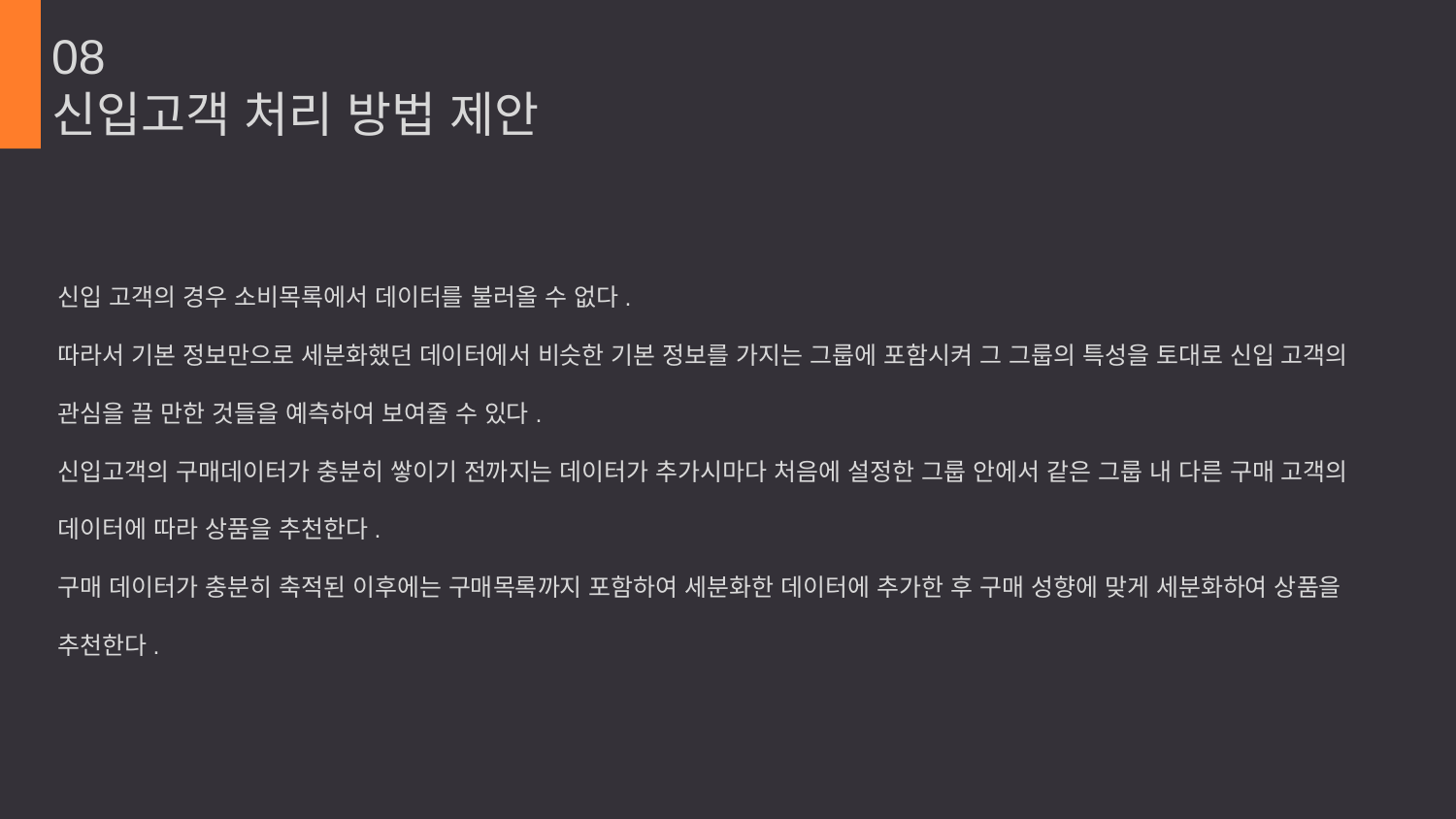

08
신입고객 처리 방법 제안

신입 고객의 경우 소비목록에서 데이터를 불러올 수 없다.
따라서 기본 정보만으로 세분화했던 데이터에서 비슷한 기본 정보를 가지는 그룹에 포함시켜 그 그룹의 특성을 토대로 신입 고객의 관심을 끌 만한 것들을 예측하여 보여줄 수 있다.
신입고객의 구매데이터가 충분히 쌓이기 전까지는 데이터가 추가시마다 처음에 설정한 그룹 안에서 같은 그룹 내 다른 구매 고객의 데이터에 따라 상품을 추천한다.
구매 데이터가 충분히 축적된 이후에는 구매목록까지 포함하여 세분화한 데이터에 추가한 후 구매 성향에 맞게 세분화하여 상품을 추천한다.